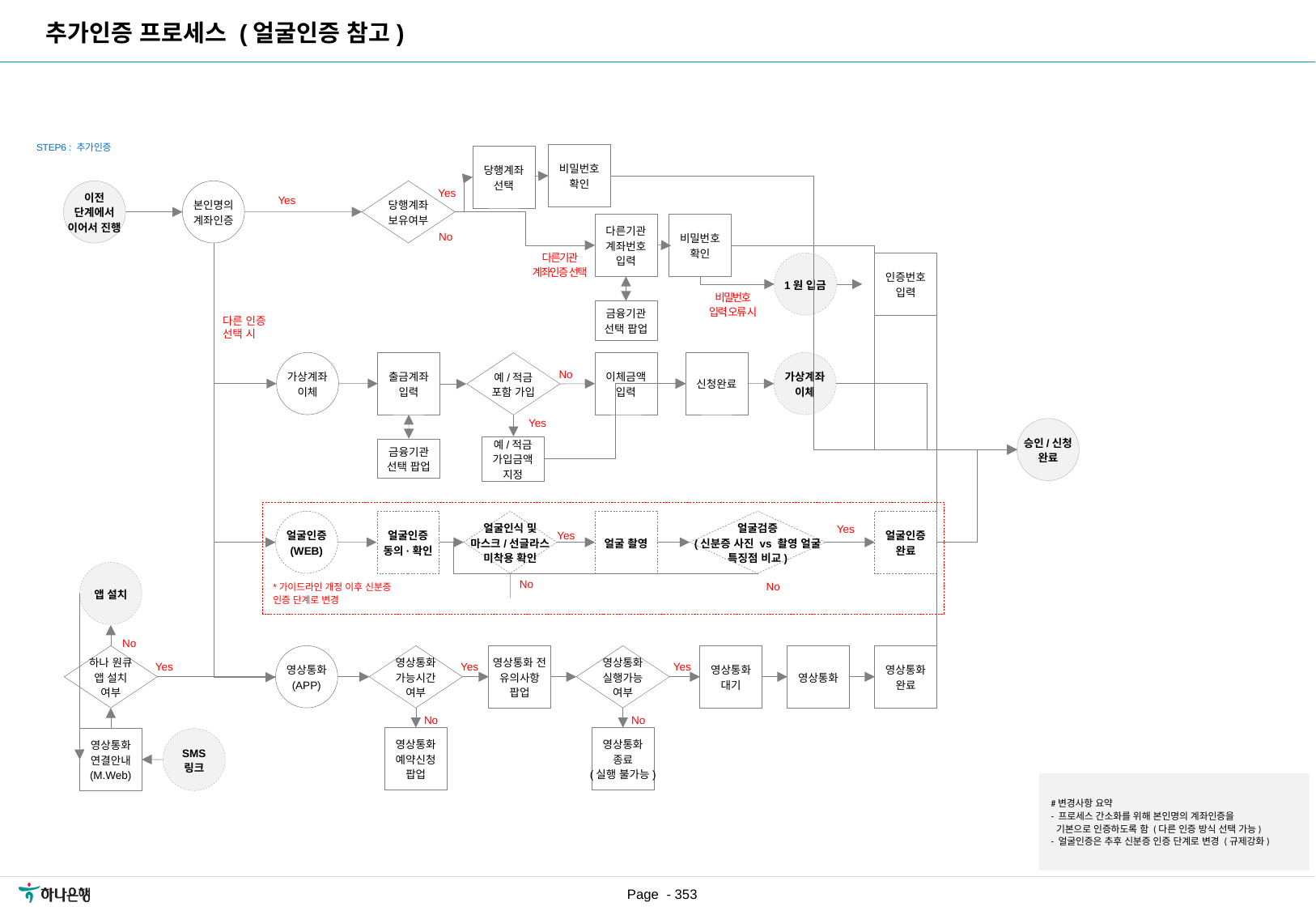

추가인증 프로세스 (얼굴인증 참고)
| 요구사항ID |
| --- |
| REQ\_URR\_019 |
| REQ\_URR\_024 |
| REQ\_URR\_028 |
| REQ\_URR\_033 |
| REQ\_URR\_043 |
| REQ\_URR\_044 |
| REQ\_URR\_045 |
| REQ\_URR\_046 |
STEP6 : 추가인증
비밀번호
확인
당행계좌
선택
Yes
당행계좌
보유여부
이전
단계에서
이어서 진행
본인명의
계좌인증
Yes
다른기관
계좌번호
입력
비밀번호
확인
No
다른기관
계좌인증 선택
1원 입금
인증번호
입력
비밀번호
입력 오류 시
금융기관
선택 팝업
다른 인증
선택 시
이체금액
입력
신청완료
출금계좌
입력
가상계좌
이체
가상계좌
이체
예/적금
포함 가입
No
Yes
승인/신청
완료
예/적금
가입금액
지정
금융기관
선택 팝업

얼굴인증
(WEB)
얼굴인증
동의·확인
얼굴인식 및
마스크/선글라스
미착용 확인
얼굴 촬영
얼굴검증
(신분증 사진 vs 촬영 얼굴
특징점 비교)
얼굴인증
완료
Yes
Yes
앱 설치
No
No
*가이드라인 개정 이후 신분증 인증 단계로 변경
No
하나 원큐
앱 설치
여부
영상통화
(APP)
영상통화
가능시간
여부
영상통화 전
유의사항
팝업
영상통화
실행가능
여부
영상통화
대기
영상통화
영상통화
완료
Yes
Yes
Yes
No
No
영상통화
예약신청
팝업
영상통화
종료
(실행 불가능)
영상통화
연결안내
(M.Web)
SMS
링크
#변경사항 요약
- 프로세스 간소화를 위해 본인명의 계좌인증을
  기본으로 인증하도록 함 (다른 인증 방식 선택 가능)
- 얼굴인증은 추후 신분증 인증 단계로 변경 (규제강화)